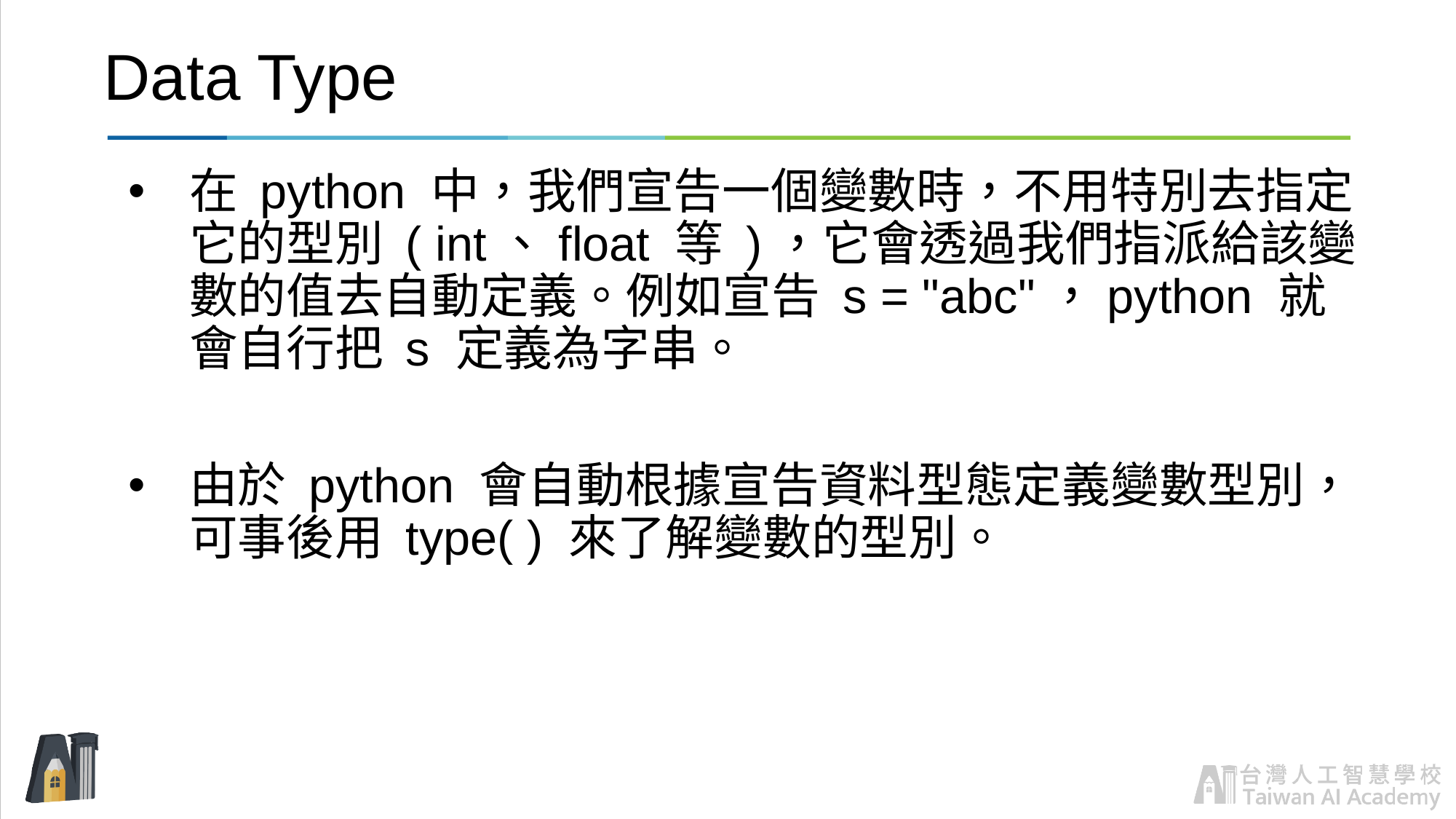

# Data Type
在 python 中，我們宣告一個變數時，不用特別去指定它的型別 ( int、float 等 )，它會透過我們指派給該變數的值去自動定義。例如宣告 s = "abc"，python 就會自行把 s 定義為字串。

由於 python 會自動根據宣告資料型態定義變數型別，可事後用 type( ) 來了解變數的型別。